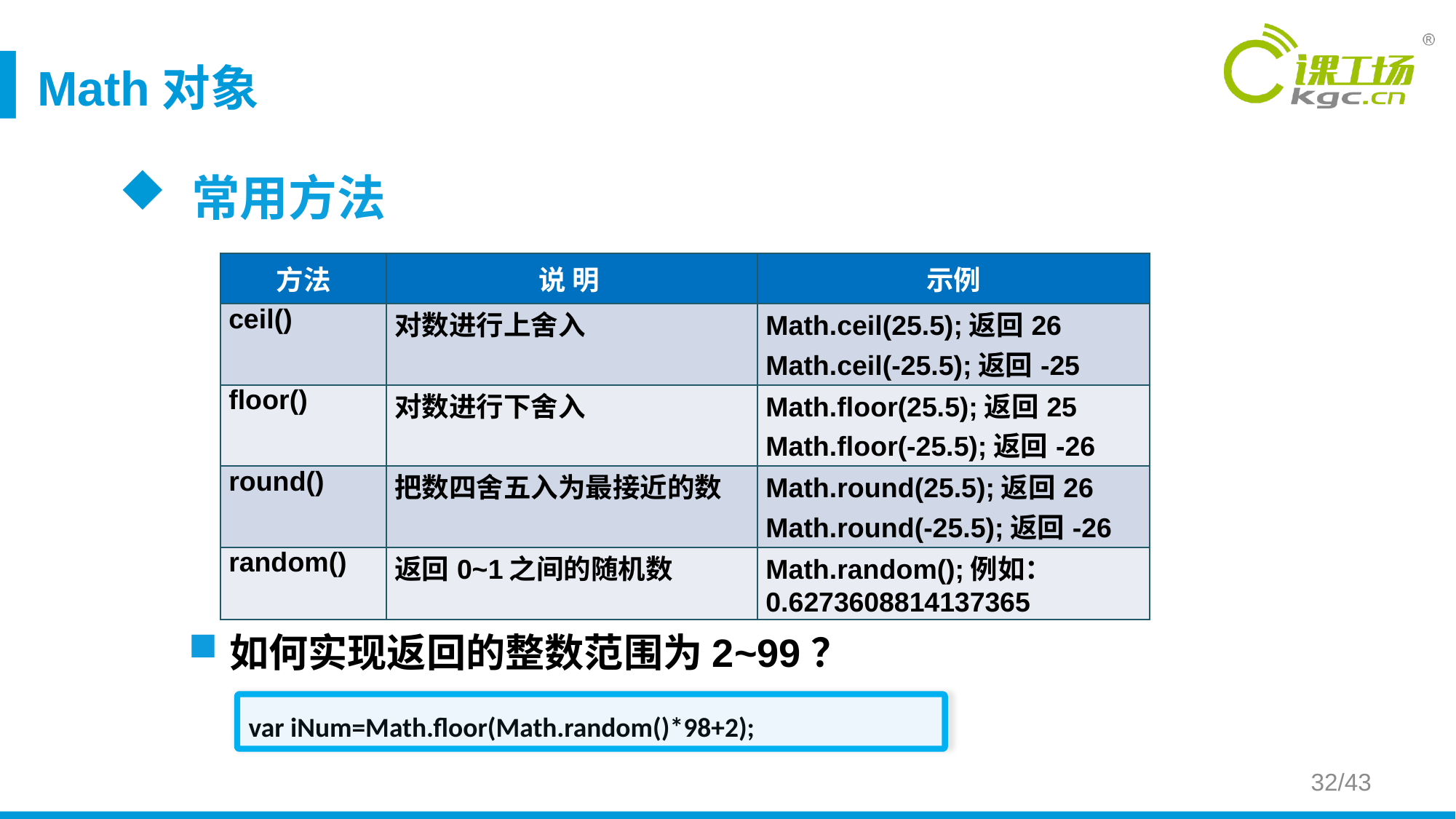

# Math对象
常用方法
| 方法 | 说 明 | 示例 |
| --- | --- | --- |
| ceil() | 对数进行上舍入 | Math.ceil(25.5);返回26 Math.ceil(-25.5);返回-25 |
| floor() | 对数进行下舍入 | Math.floor(25.5);返回25 Math.floor(-25.5);返回-26 |
| round() | 把数四舍五入为最接近的数 | Math.round(25.5);返回26 Math.round(-25.5);返回-26 |
| random() | 返回0~1之间的随机数 | Math.random();例如：0.6273608814137365 |
如何实现返回的整数范围为2~99？
var iNum=Math.floor(Math.random()*98+2);
32/43